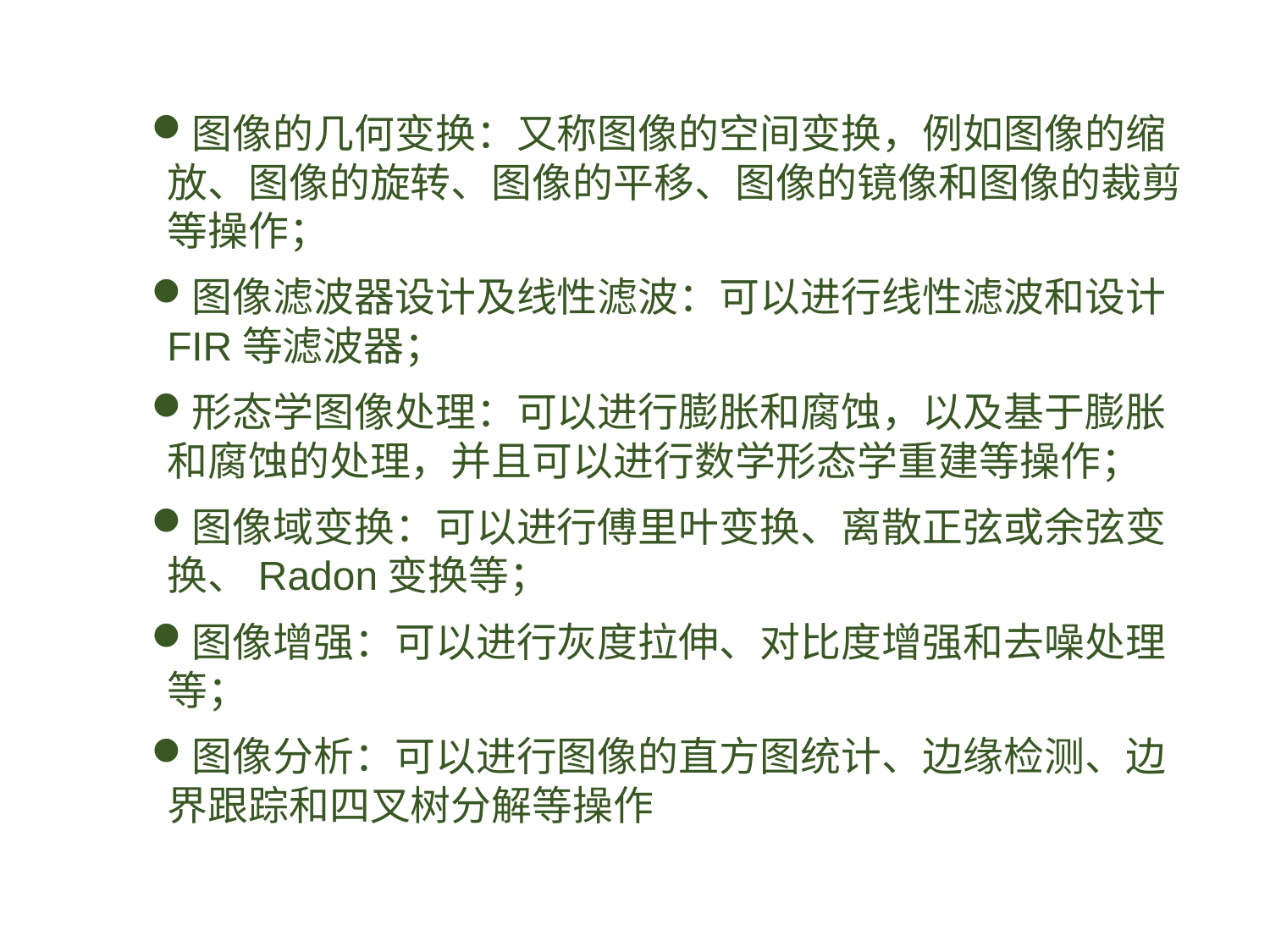

图像的几何变换：又称图像的空间变换，例如图像的缩放、图像的旋转、图像的平移、图像的镜像和图像的裁剪等操作；
图像滤波器设计及线性滤波：可以进行线性滤波和设计FIR等滤波器；
形态学图像处理：可以进行膨胀和腐蚀，以及基于膨胀和腐蚀的处理，并且可以进行数学形态学重建等操作；
图像域变换：可以进行傅里叶变换、离散正弦或余弦变换、Radon变换等；
图像增强：可以进行灰度拉伸、对比度增强和去噪处理等；
图像分析：可以进行图像的直方图统计、边缘检测、边界跟踪和四叉树分解等操作